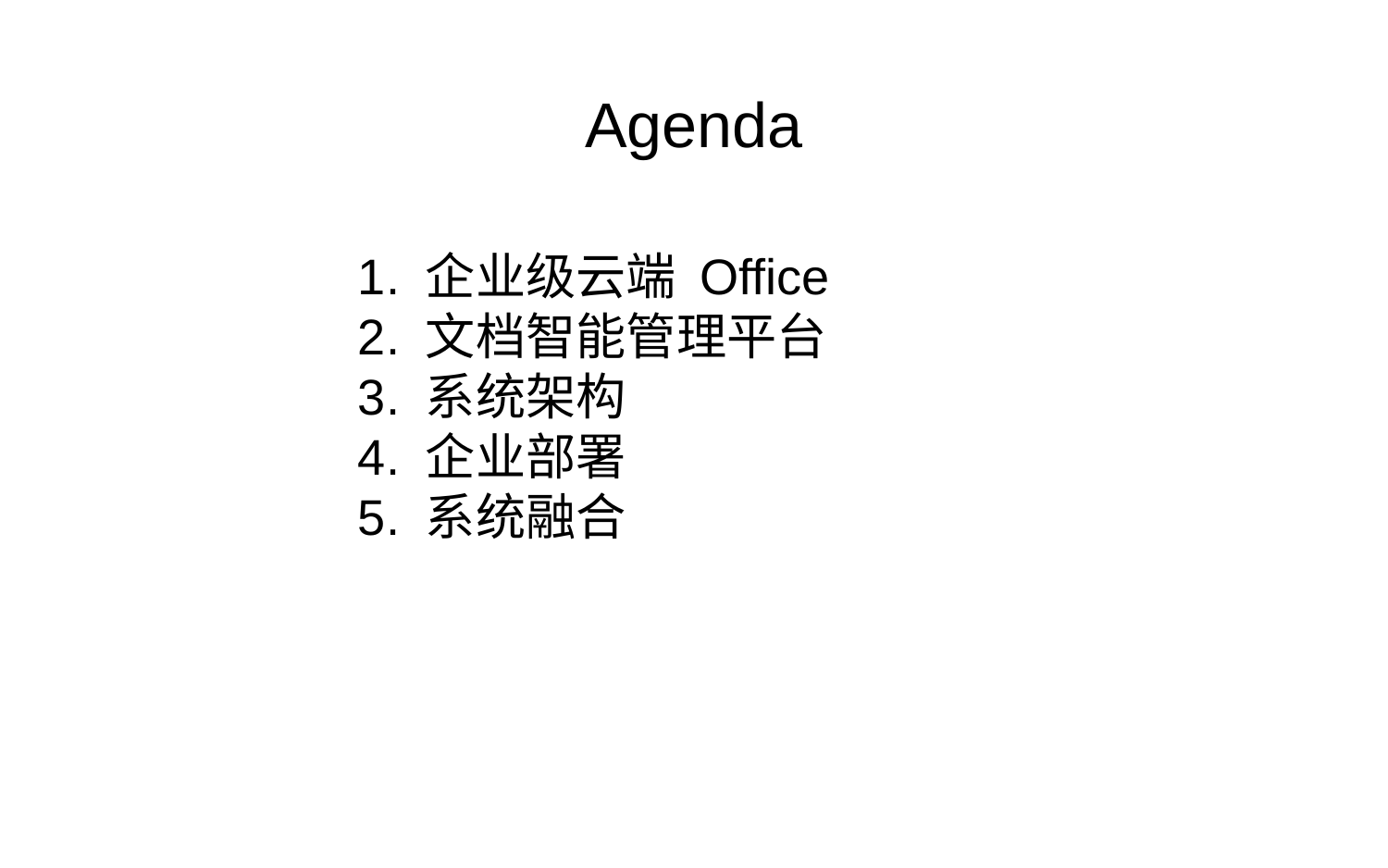

# Agenda
1. 企业级云端 Office
2. 文档智能管理平台
3. 系统架构
4. 企业部署
5. 系统融合